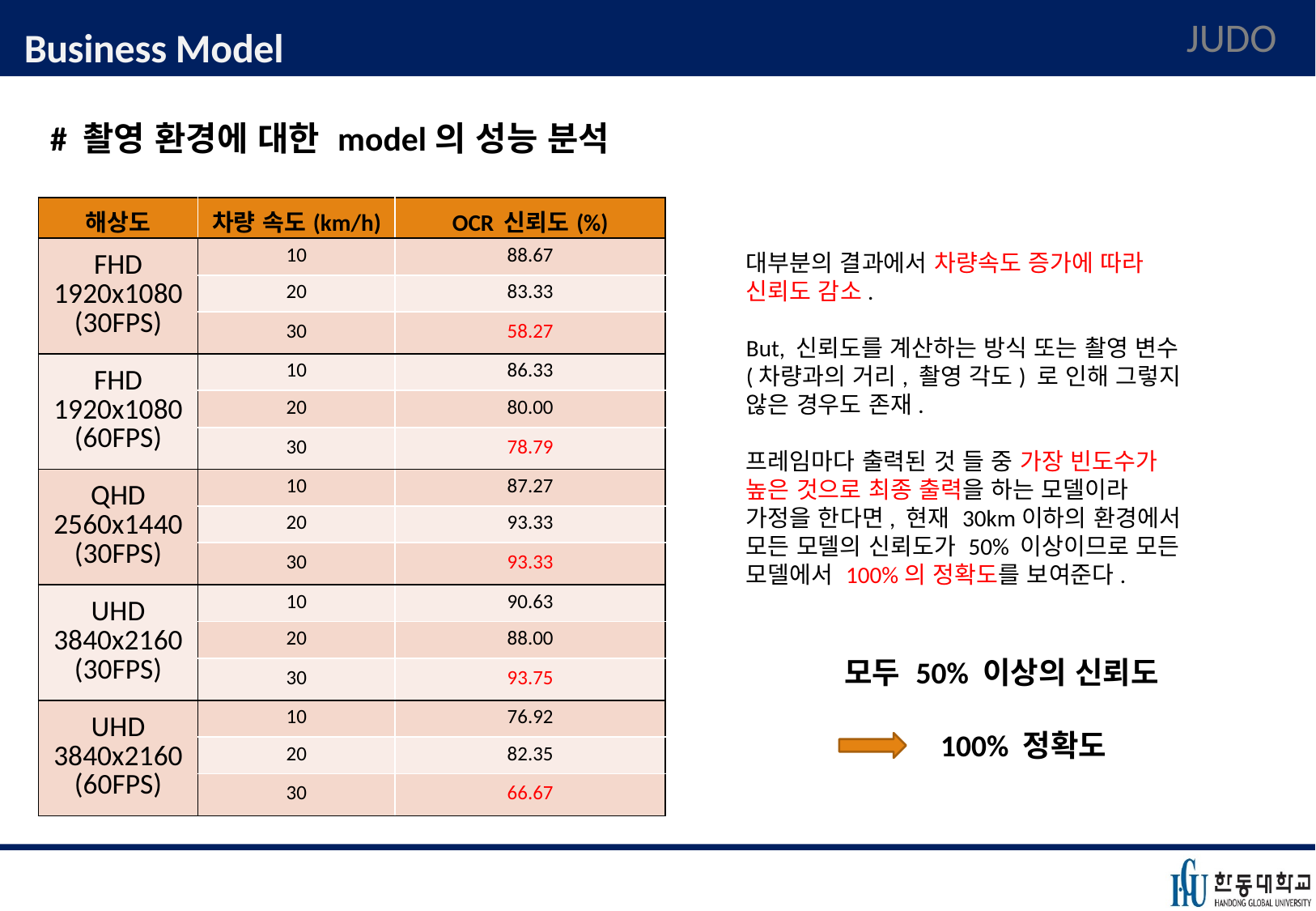

# Business Model
JUDO
# 촬영 환경에 대한 model의 성능 분석
| 해상도 | 차량 속도(km/h) | OCR 신뢰도(%) |
| --- | --- | --- |
| FHD 1920x1080 (30FPS) | 10 | 88.67 |
|  | 20 | 83.33 |
|  | 30 | 58.27 |
| FHD 1920x1080 (60FPS) | 10 | 86.33 |
|  | 20 | 80.00 |
|  | 30 | 78.79 |
| QHD 2560x1440 (30FPS) | 10 | 87.27 |
|  | 20 | 93.33 |
|  | 30 | 93.33 |
| UHD 3840x2160 (30FPS) | 10 | 90.63 |
|  | 20 | 88.00 |
|  | 30 | 93.75 |
| UHD 3840x2160 (60FPS) | 10 | 76.92 |
|  | 20 | 82.35 |
|  | 30 | 66.67 |
대부분의 결과에서 차량속도 증가에 따라
신뢰도 감소.

But, 신뢰도를 계산하는 방식 또는 촬영 변수(차량과의 거리, 촬영 각도) 로 인해 그렇지 않은 경우도 존재.

프레임마다 출력된 것 들 중 가장 빈도수가 높은 것으로 최종 출력을 하는 모델이라 가정을 한다면, 현재 30km이하의 환경에서
모든 모델의 신뢰도가 50% 이상이므로 모든 모델에서 100%의 정확도를 보여준다.
모두 50% 이상의 신뢰도

              100% 정확도